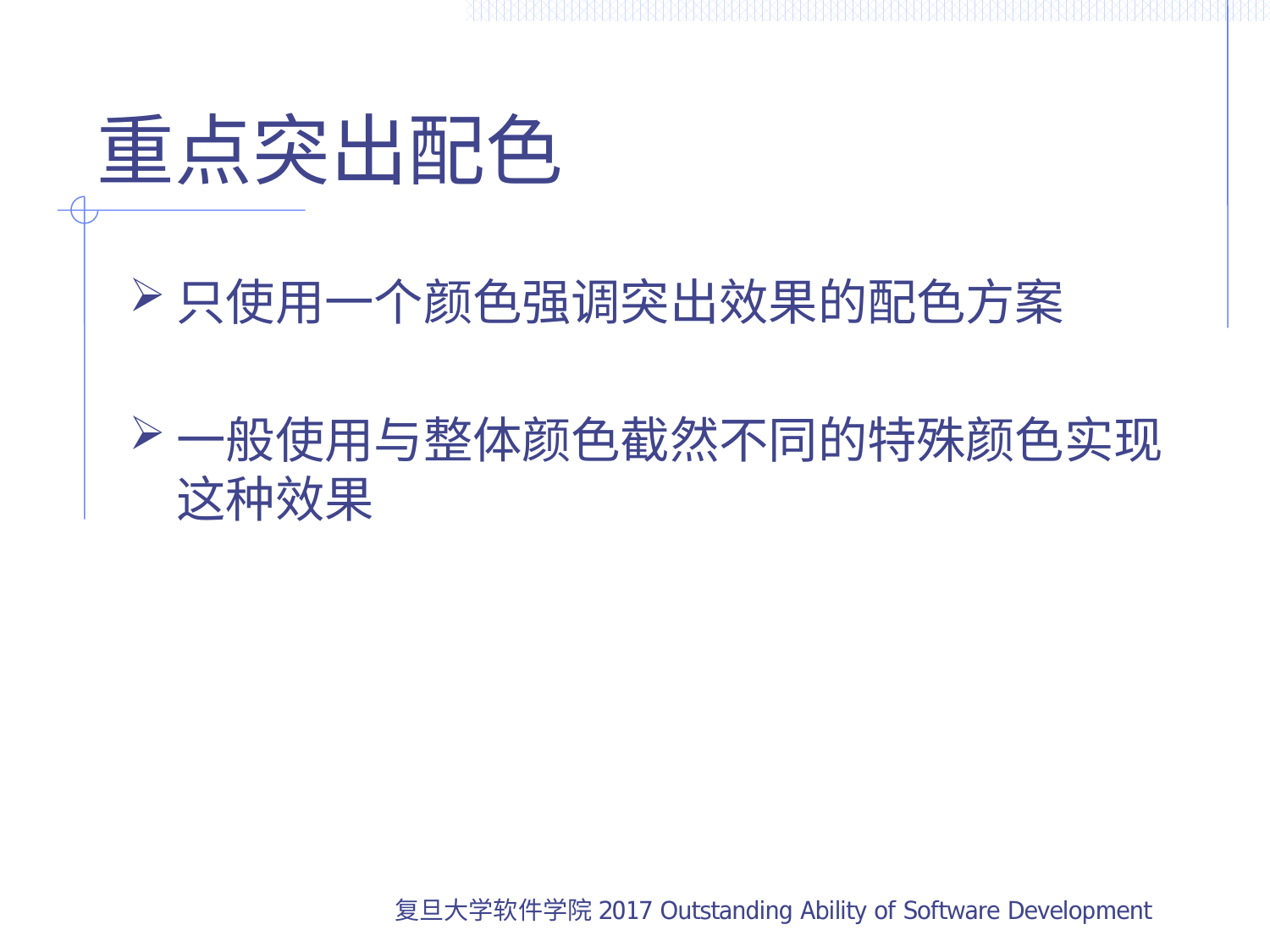

# 重点突出配色
只使用一个颜色强调突出效果的配色方案

一般使用与整体颜色截然不同的特殊颜色实现这种效果